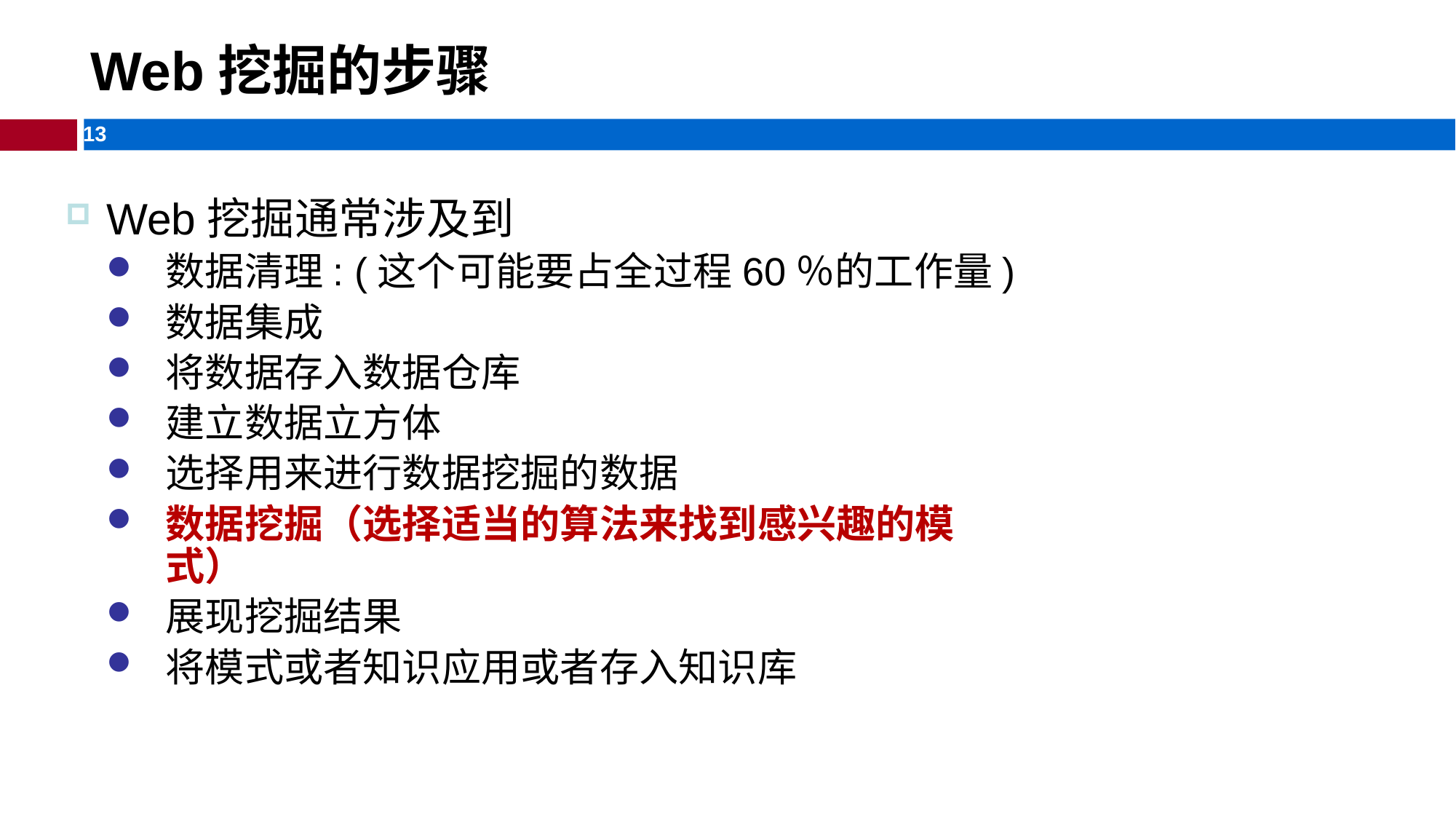

# Web挖掘的步骤
Web挖掘通常涉及到
数据清理: (这个可能要占全过程60％的工作量)
数据集成
将数据存入数据仓库
建立数据立方体
选择用来进行数据挖掘的数据
数据挖掘（选择适当的算法来找到感兴趣的模式）
展现挖掘结果
将模式或者知识应用或者存入知识库